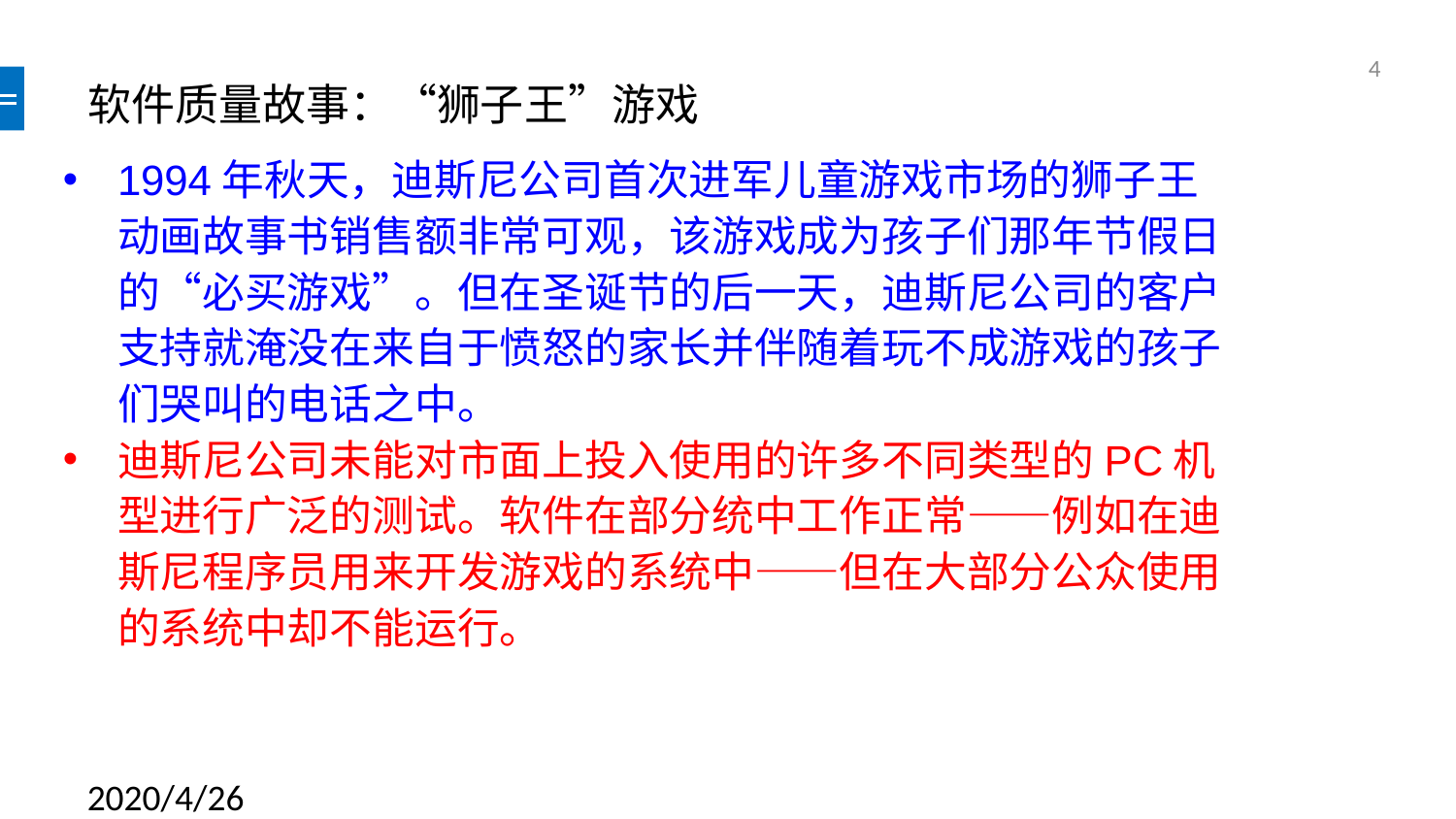

4
# 软件质量故事：“狮子王”游戏
1994年秋天，迪斯尼公司首次进军儿童游戏市场的狮子王动画故事书销售额非常可观，该游戏成为孩子们那年节假日的“必买游戏”。但在圣诞节的后一天，迪斯尼公司的客户支持就淹没在来自于愤怒的家长并伴随着玩不成游戏的孩子们哭叫的电话之中。
迪斯尼公司未能对市面上投入使用的许多不同类型的PC机型进行广泛的测试。软件在部分统中工作正常——例如在迪斯尼程序员用来开发游戏的系统中——但在大部分公众使用的系统中却不能运行。
2020/4/26